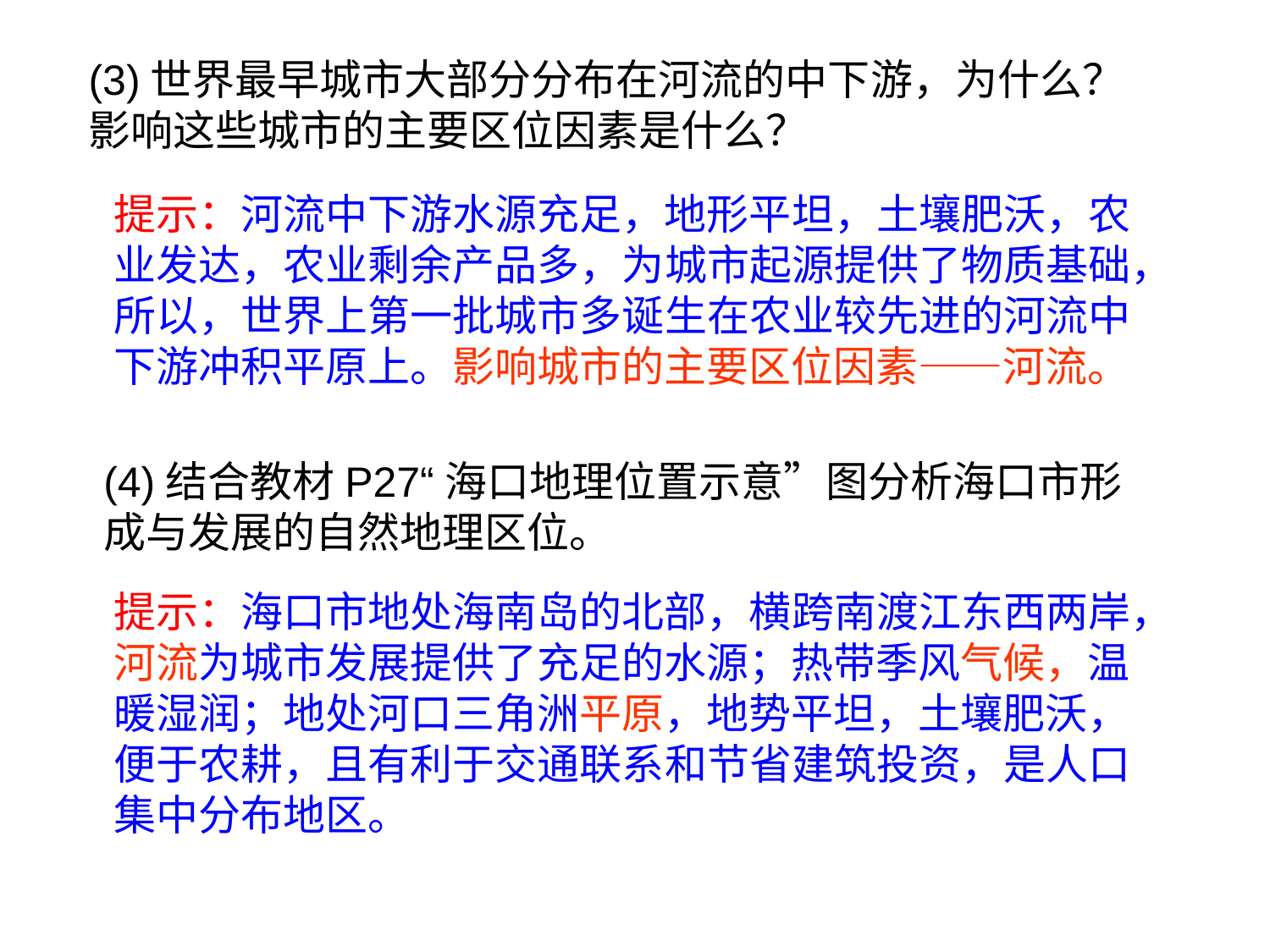

(3)世界最早城市大部分分布在河流的中下游，为什么？影响这些城市的主要区位因素是什么？

提示：河流中下游水源充足，地形平坦，土壤肥沃，农业发达，农业剩余产品多，为城市起源提供了物质基础，所以，世界上第一批城市多诞生在农业较先进的河流中下游冲积平原上。影响城市的主要区位因素——河流。
(4)结合教材P27“海口地理位置示意”图分析海口市形成与发展的自然地理区位。
提示：海口市地处海南岛的北部，横跨南渡江东西两岸，河流为城市发展提供了充足的水源；热带季风气候，温暖湿润；地处河口三角洲平原，地势平坦，土壤肥沃，便于农耕，且有利于交通联系和节省建筑投资，是人口集中分布地区。